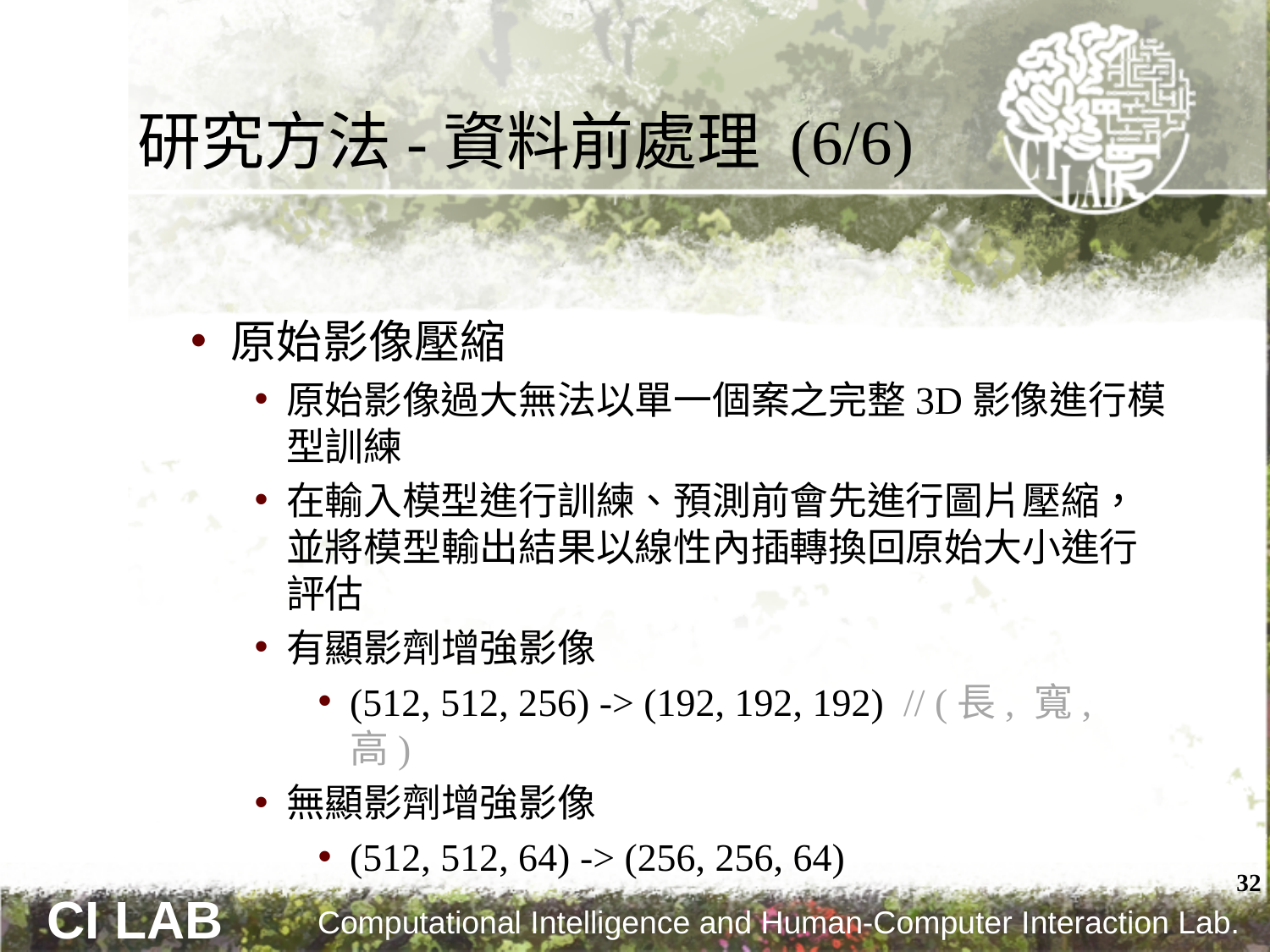

# 研究方法-資料前處理 (6/6)
原始影像壓縮
原始影像過大無法以單一個案之完整3D影像進行模型訓練
在輸入模型進行訓練、預測前會先進行圖片壓縮，並將模型輸出結果以線性內插轉換回原始大小進行評估
有顯影劑增強影像
(512, 512, 256) -> (192, 192, 192)  // (長, 寬, 高)
無顯影劑增強影像
(512, 512, 64) -> (256, 256, 64)

32